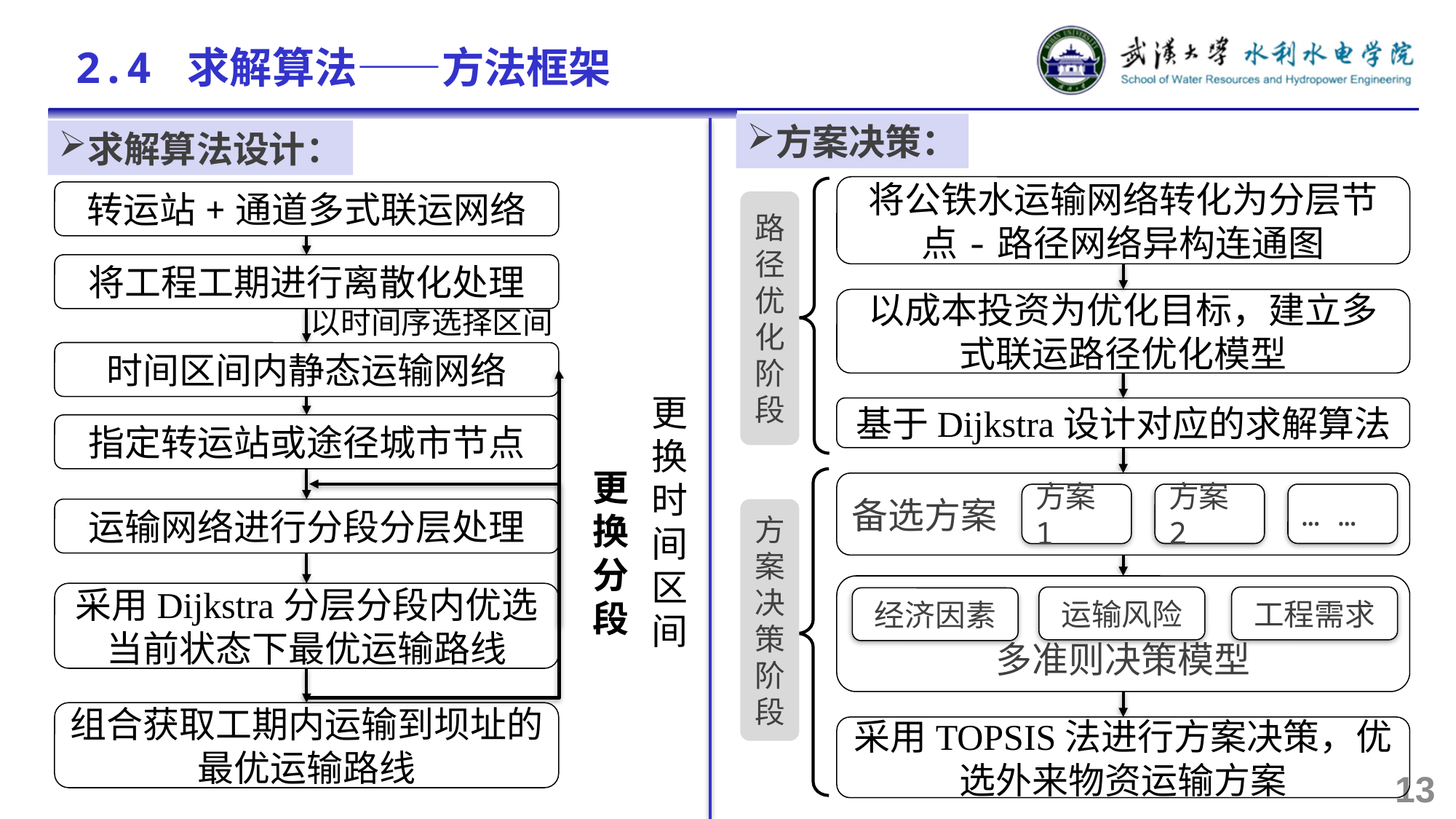

2.4 求解算法——方法框架
方案决策：
求解算法设计：
将公铁水运输网络转化为分层节点-路径网络异构连通图

转运站+通道多式联运网络
路径优化阶段
将工程工期进行离散化处理
以成本投资为优化目标，建立多式联运路径优化模型
以时间序选择区间
时间区间内静态运输网络
更换时间区间
基于Dijkstra设计对应的求解算法
指定转运站或途径城市节点
更换分段

备选方案
方案2
… …
方案1
运输网络进行分段分层处理
方案决策阶段
多准则决策模型
采用Dijkstra分层分段内优选当前状态下最优运输路线
运输风险
工程需求
经济因素
组合获取工期内运输到坝址的最优运输路线
采用TOPSIS法进行方案决策，优选外来物资运输方案
13